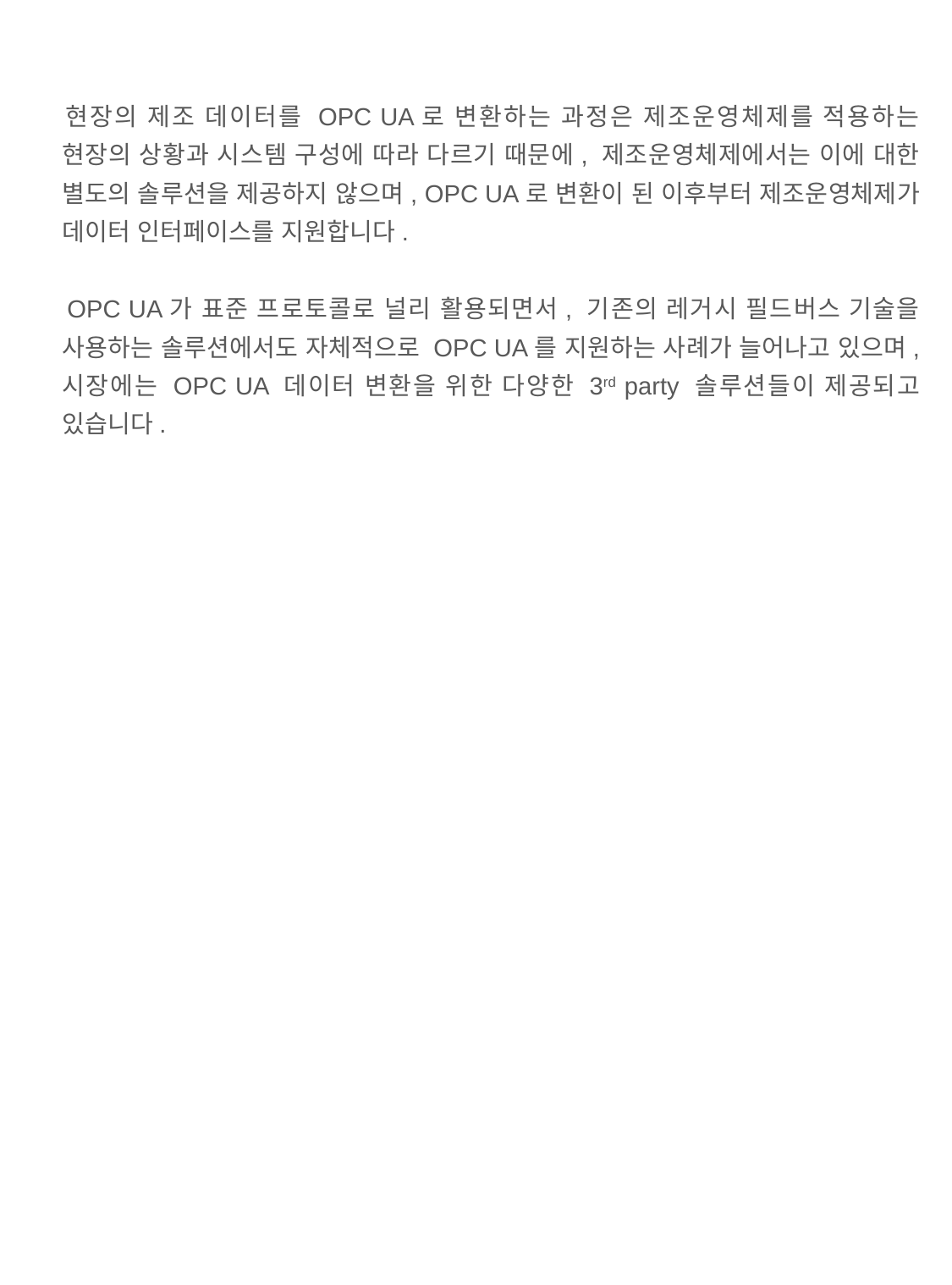

현장의 제조 데이터를 OPC UA로 변환하는 과정은 제조운영체제를 적용하는 현장의 상황과 시스템 구성에 따라 다르기 때문에, 제조운영체제에서는 이에 대한 별도의 솔루션을 제공하지 않으며, OPC UA로 변환이 된 이후부터 제조운영체제가 데이터 인터페이스를 지원합니다.

  OPC UA가 표준 프로토콜로 널리 활용되면서, 기존의 레거시 필드버스 기술을 사용하는 솔루션에서도 자체적으로 OPC UA를 지원하는 사례가 늘어나고 있으며, 시장에는 OPC UA 데이터 변환을 위한 다양한 3rd party 솔루션들이 제공되고 있습니다.